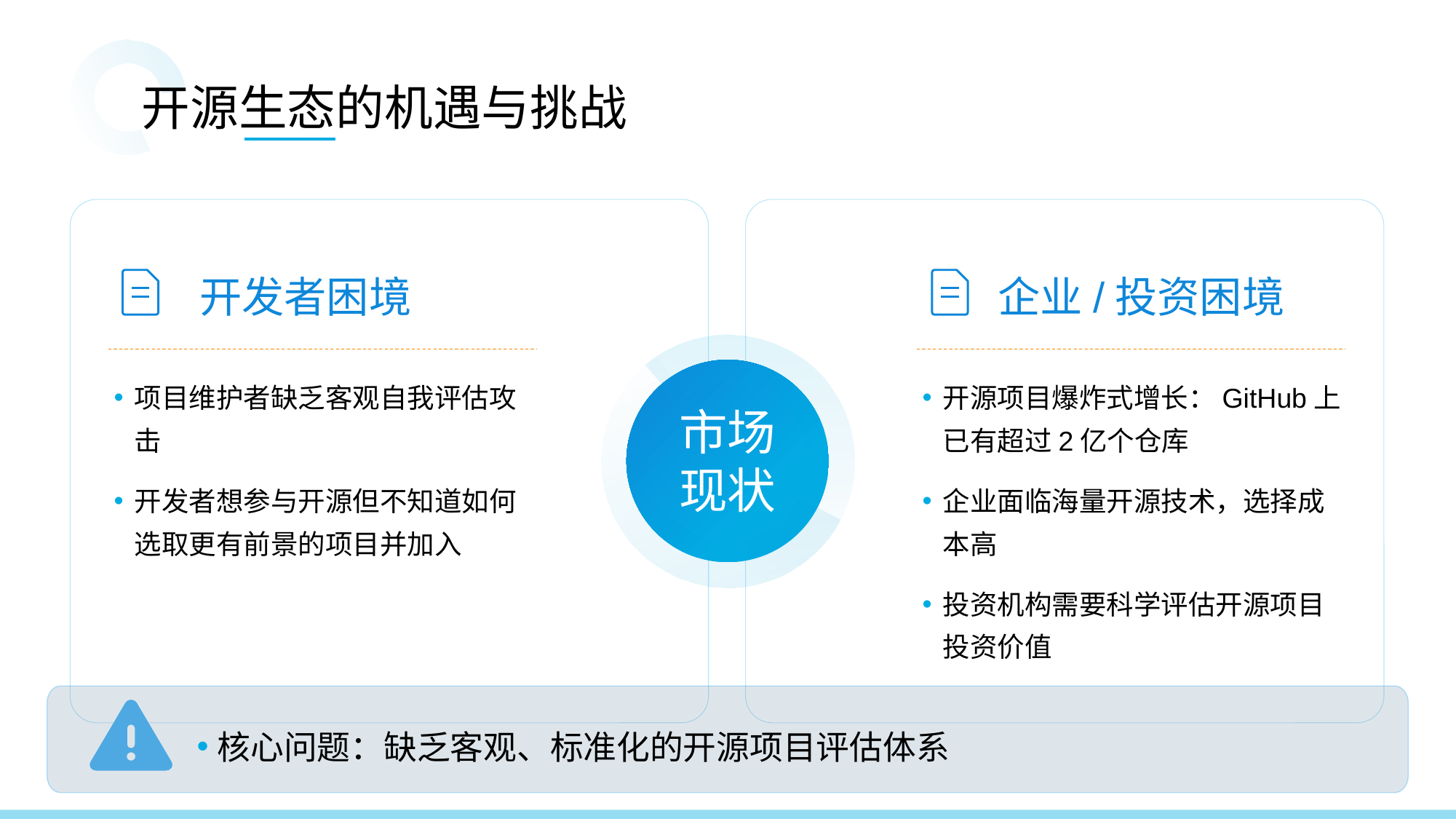

开源生态的机遇与挑战

开发者困境
企业/投资困境

项目维护者缺乏客观自我评估攻击
开发者想参与开源但不知道如何选取更有前景的项目并加入
开源项目爆炸式增长：GitHub上已有超过2亿个仓库
企业面临海量开源技术，选择成本高
投资机构需要科学评估开源项目投资价值
市场现状

核心问题：缺乏客观、标准化的开源项目评估体系